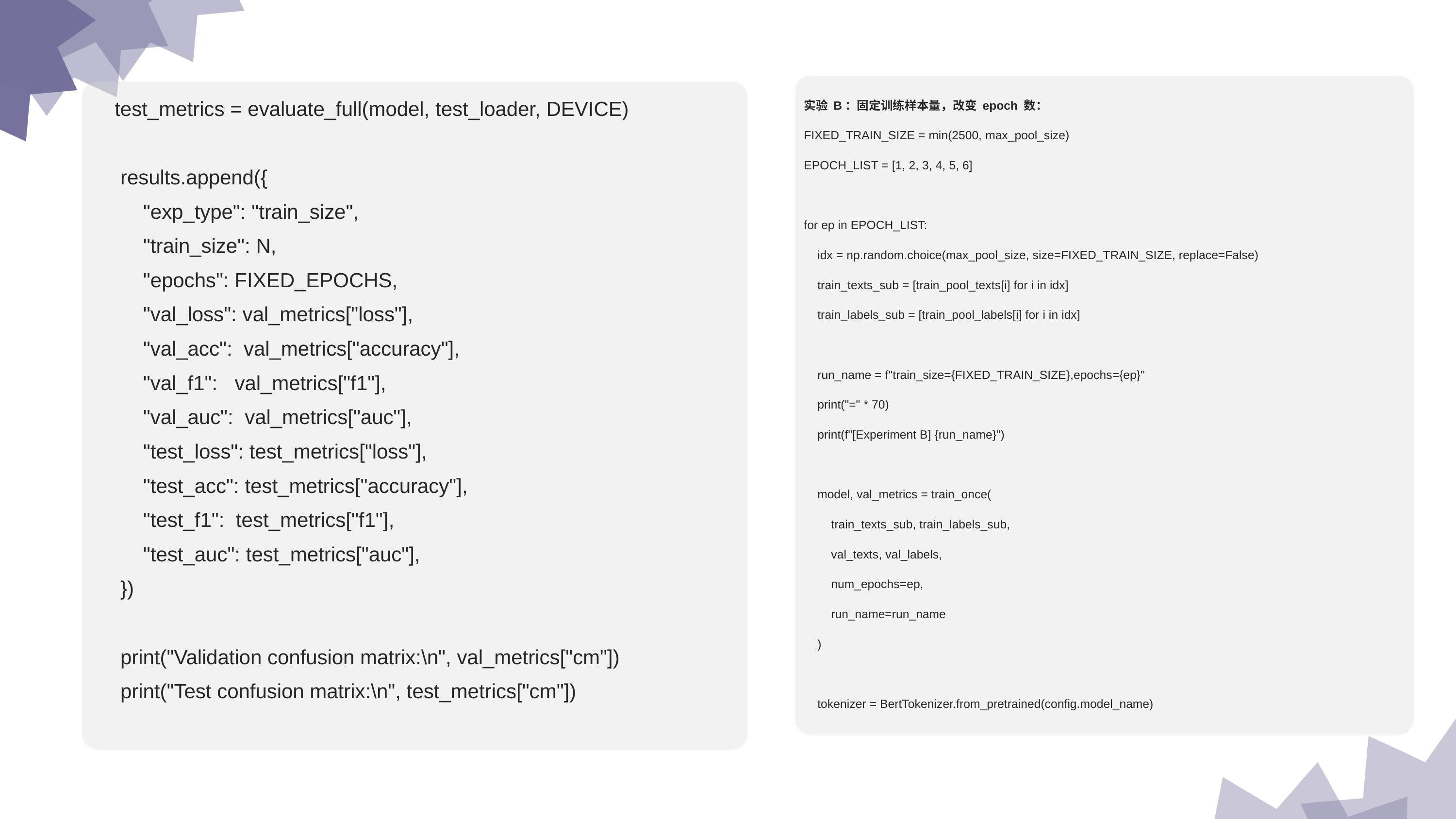

实验 B：固定训练样本量，改变 epoch 数：
FIXED_TRAIN_SIZE = min(2500, max_pool_size)
EPOCH_LIST = [1, 2, 3, 4, 5, 6]

for ep in EPOCH_LIST:
    idx = np.random.choice(max_pool_size, size=FIXED_TRAIN_SIZE, replace=False)
    train_texts_sub = [train_pool_texts[i] for i in idx]
    train_labels_sub = [train_pool_labels[i] for i in idx]

    run_name = f"train_size={FIXED_TRAIN_SIZE},epochs={ep}"
    print("=" * 70)
    print(f"[Experiment B] {run_name}")

    model, val_metrics = train_once(
        train_texts_sub, train_labels_sub,
        val_texts, val_labels,
        num_epochs=ep,
        run_name=run_name
    )

    tokenizer = BertTokenizer.from_pretrained(config.model_name)

   test_metrics = evaluate_full(model, test_loader, DEVICE)

    results.append({
        "exp_type": "train_size",
        "train_size": N,
        "epochs": FIXED_EPOCHS,
        "val_loss": val_metrics["loss"],
        "val_acc":  val_metrics["accuracy"],
        "val_f1":   val_metrics["f1"],
        "val_auc":  val_metrics["auc"],
        "test_loss": test_metrics["loss"],
        "test_acc": test_metrics["accuracy"],
        "test_f1":  test_metrics["f1"],
        "test_auc": test_metrics["auc"],
    })

    print("Validation confusion matrix:\n", val_metrics["cm"])
    print("Test confusion matrix:\n", test_metrics["cm"])